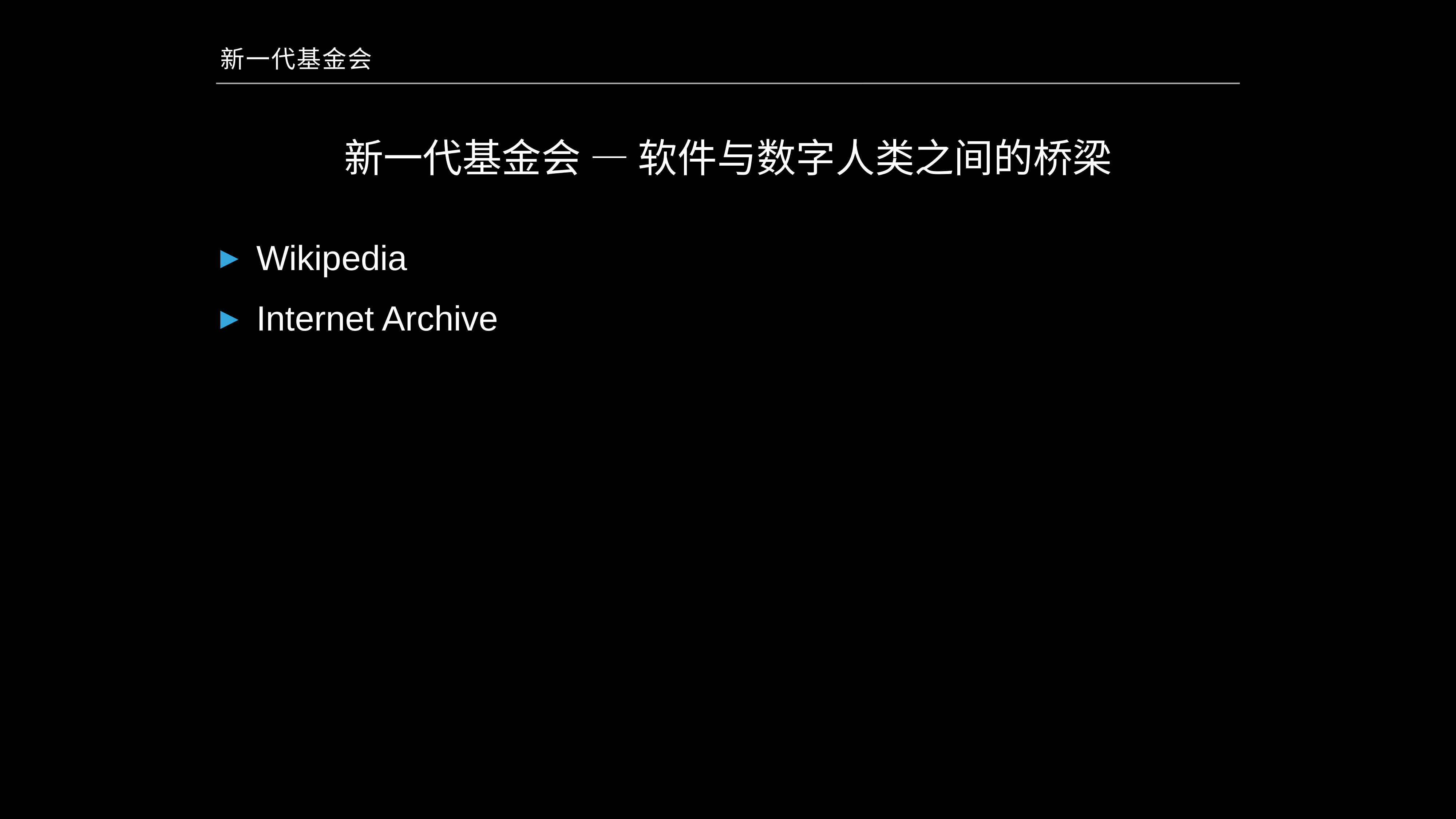

新一代基金会
# 新一代基金会 — 软件与数字人类之间的桥梁
Wikipedia
Internet Archive